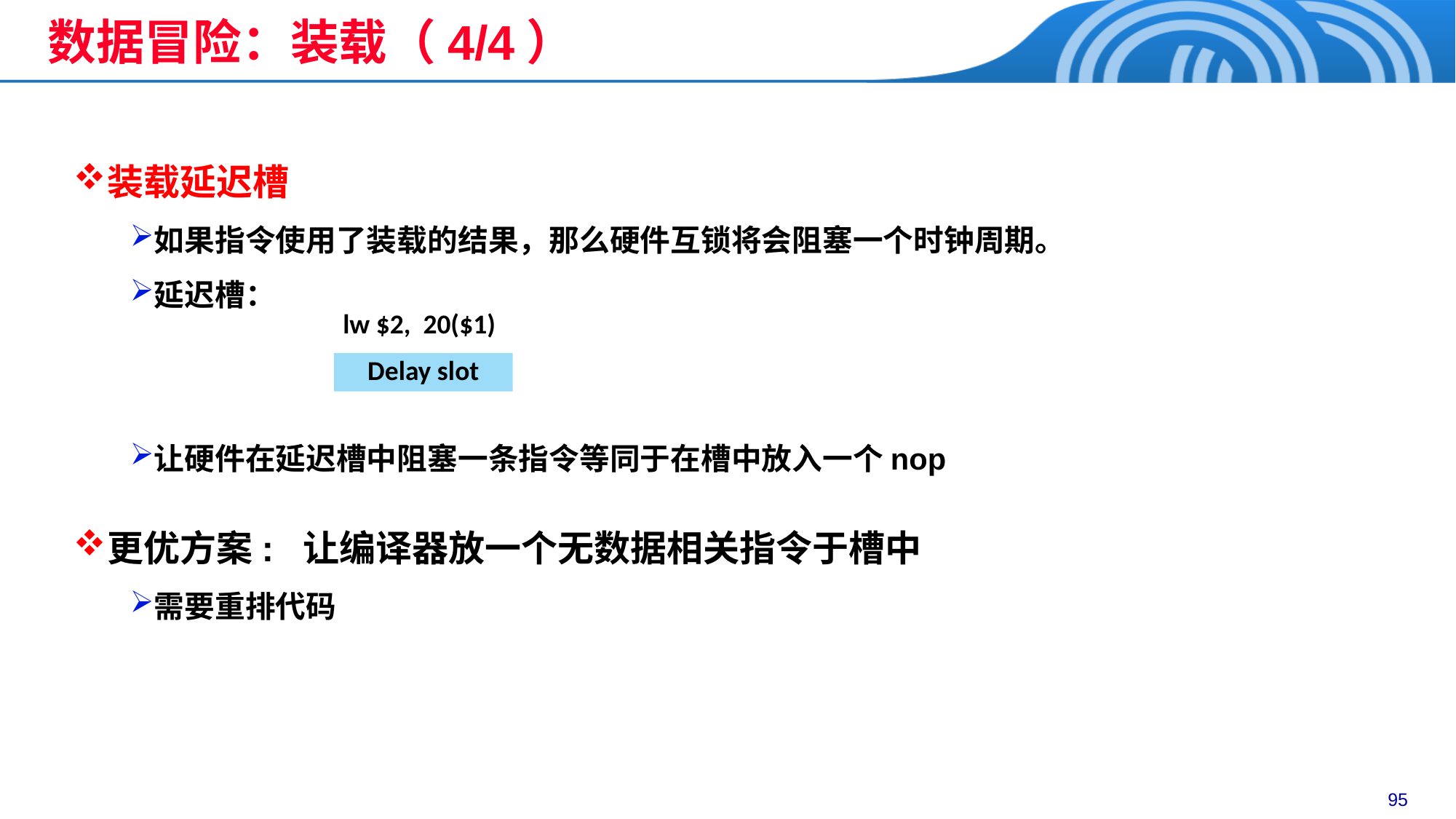

数据冒险：装载（4/4）
装载延迟槽
如果指令使用了装载的结果，那么硬件互锁将会阻塞一个时钟周期。
延迟槽：

让硬件在延迟槽中阻塞一条指令等同于在槽中放入一个nop
更优方案:  让编译器放一个无数据相关指令于槽中
需要重排代码
lw $2,  20($1)
Delay slot